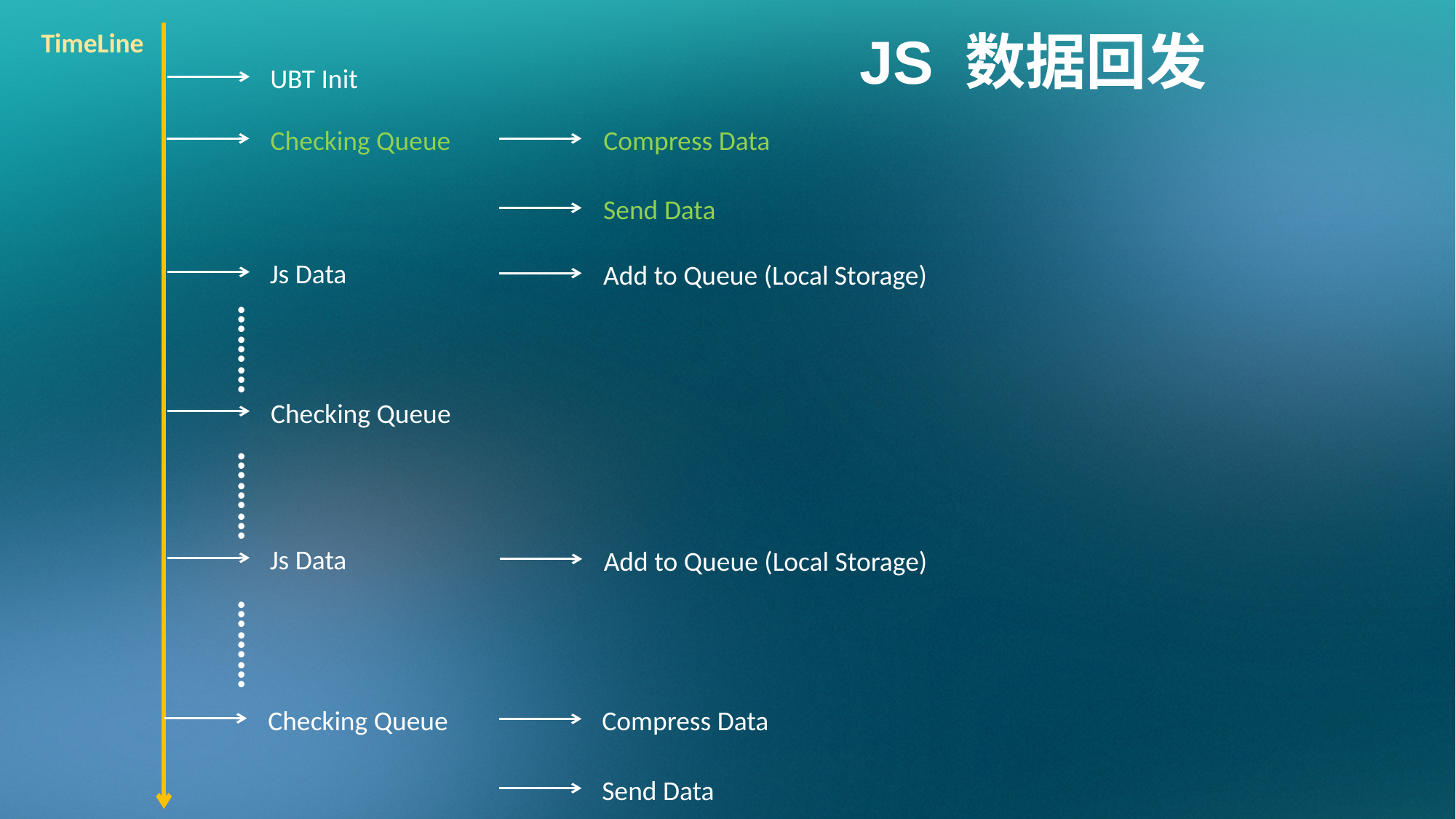

JS 数据回发
TimeLine
UBT Init
Checking Queue
Compress Data
Send Data
Js Data
Add to Queue (Local Storage)
………
Checking Queue
………
Js Data
Add to Queue (Local Storage)
………
Checking Queue
Compress Data
Send Data